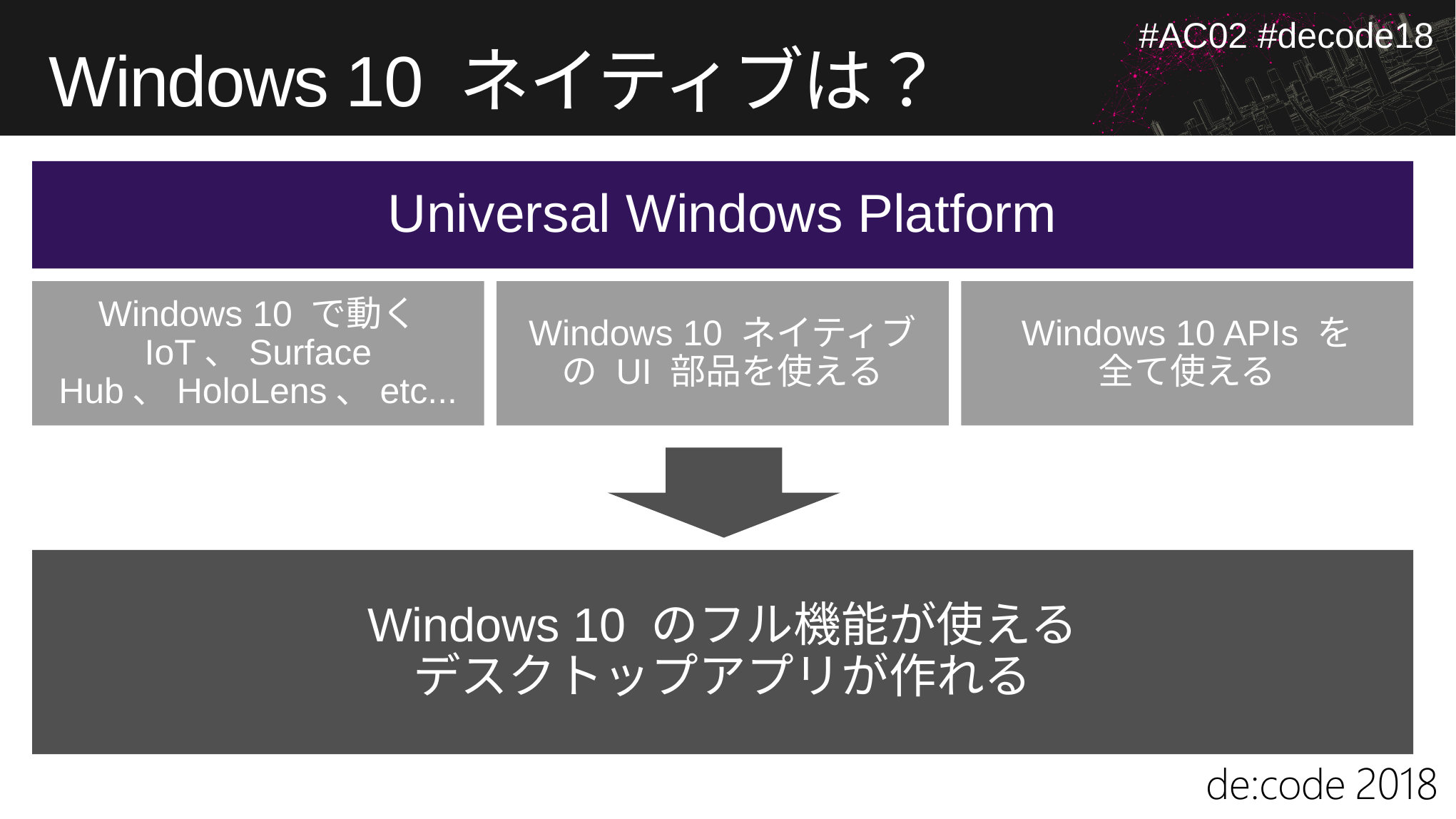

# Windows 10 ネイティブは？
Universal Windows Platform
Windows 10 で動く
IoT、Surface Hub、HoloLens、etc...
Windows 10 APIs を
全て使える
Windows 10 ネイティブ
の UI 部品を使える

Windows 10 のフル機能が使える
デスクトップアプリが作れる